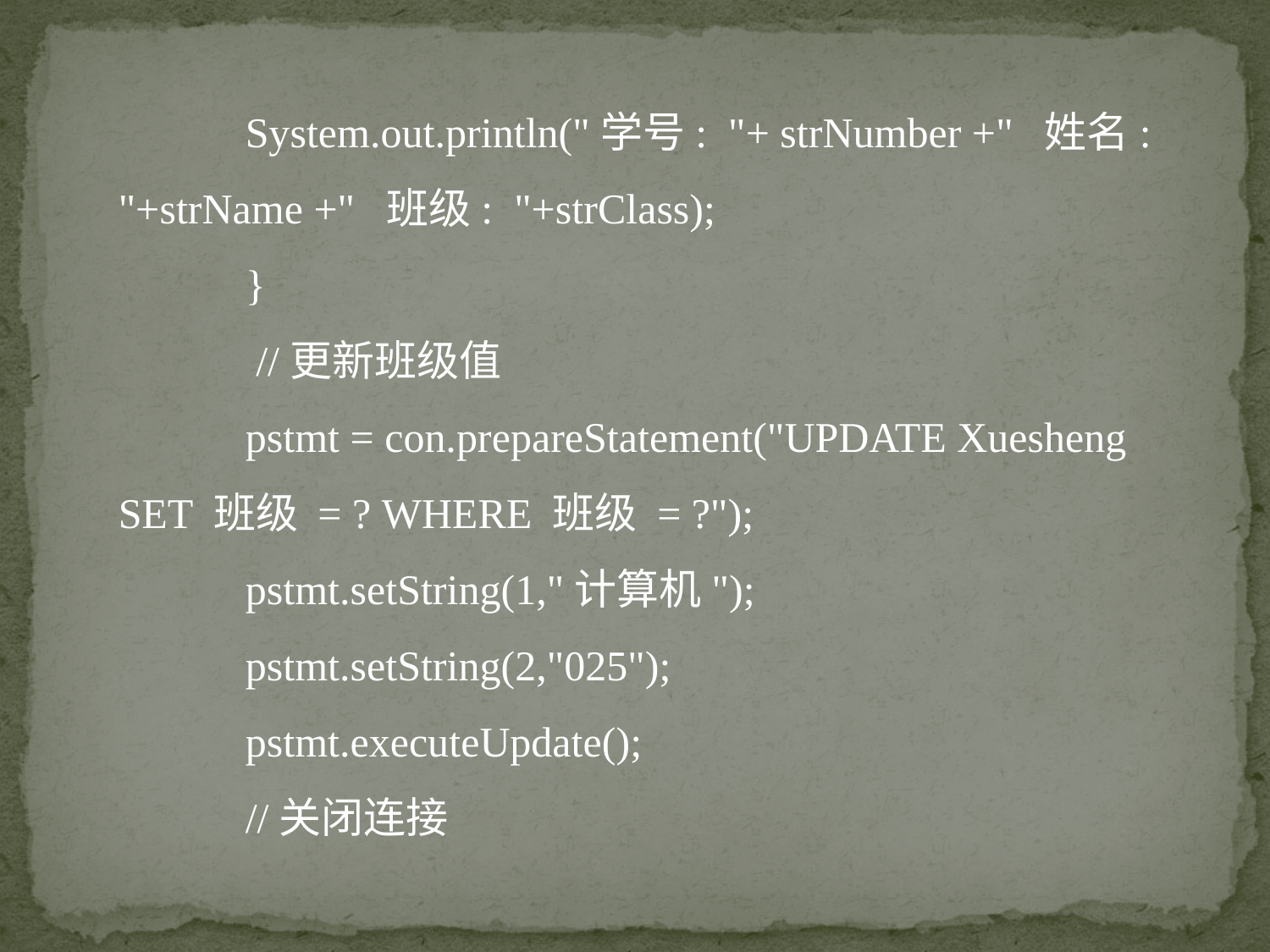

System.out.println("学号:  "+ strNumber +"  姓名:  "+strName +"  班级:  "+strClass);
	}
             //更新班级值
	pstmt = con.prepareStatement("UPDATE Xuesheng SET 班级 = ? WHERE 班级 = ?");				pstmt.setString(1,"计算机");
	pstmt.setString(2,"025");
	pstmt.executeUpdate();
            //关闭连接